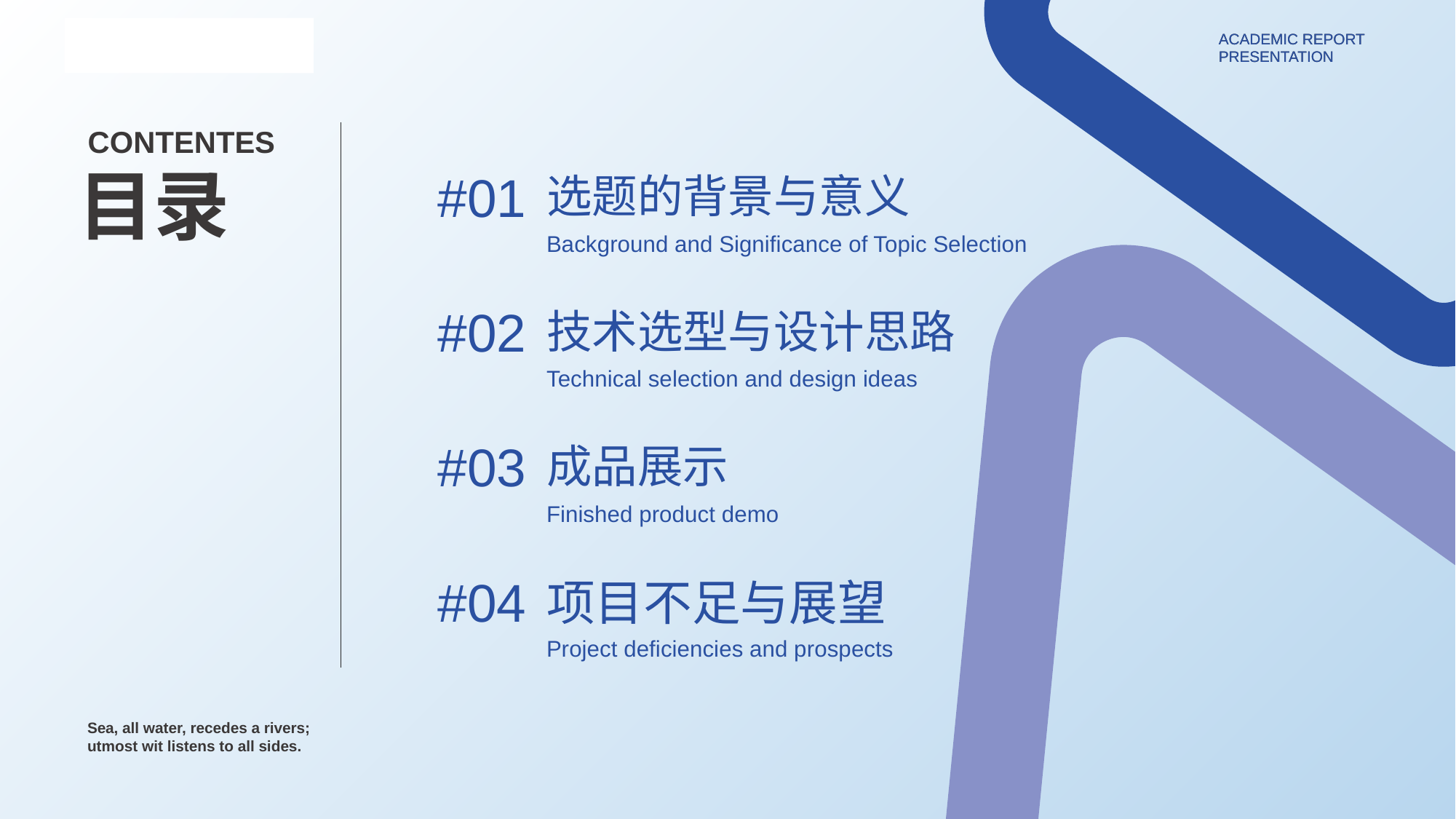

Academic report
presentation
CONTENTES
目录
#01
选题的背景与意义
Background and Significance of Topic Selection
#02
技术选型与设计思路
Technical selection and design ideas
#03
成品展示
Finished product demo
#04
项目不足与展望
Project deficiencies and prospects
Sea, all water, recedes a rivers;
utmost wit listens to all sides.